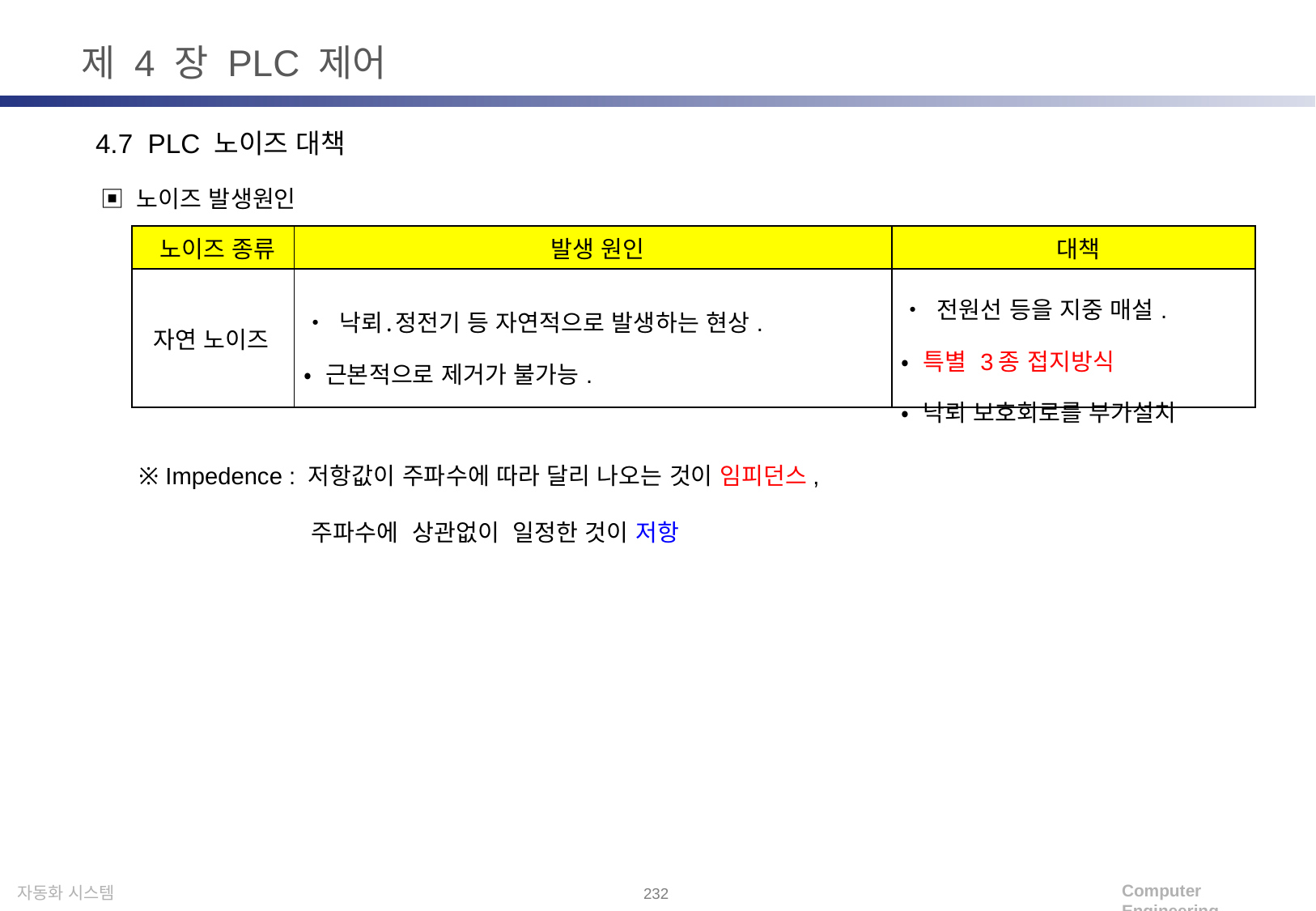

제 4 장 PLC 제어
4.7  PLC 노이즈 대책
▣ 노이즈 발생원인
| 노이즈 종류 | 발생 원인 | 대책 |
| --- | --- | --- |
| 자연 노이즈 | • 낙뢰․정전기 등 자연적으로 발생하는 현상. • 근본적으로 제거가 불가능. | • 전원선 등을 지중 매설. • 특별 3종 접지방식 • 낙뢰 보호회로를 부가설치 |
※ Impedence : 저항값이 주파수에 따라 달리 나오는 것이 임피던스,

                         주파수에  상관없이  일정한 것이 저항